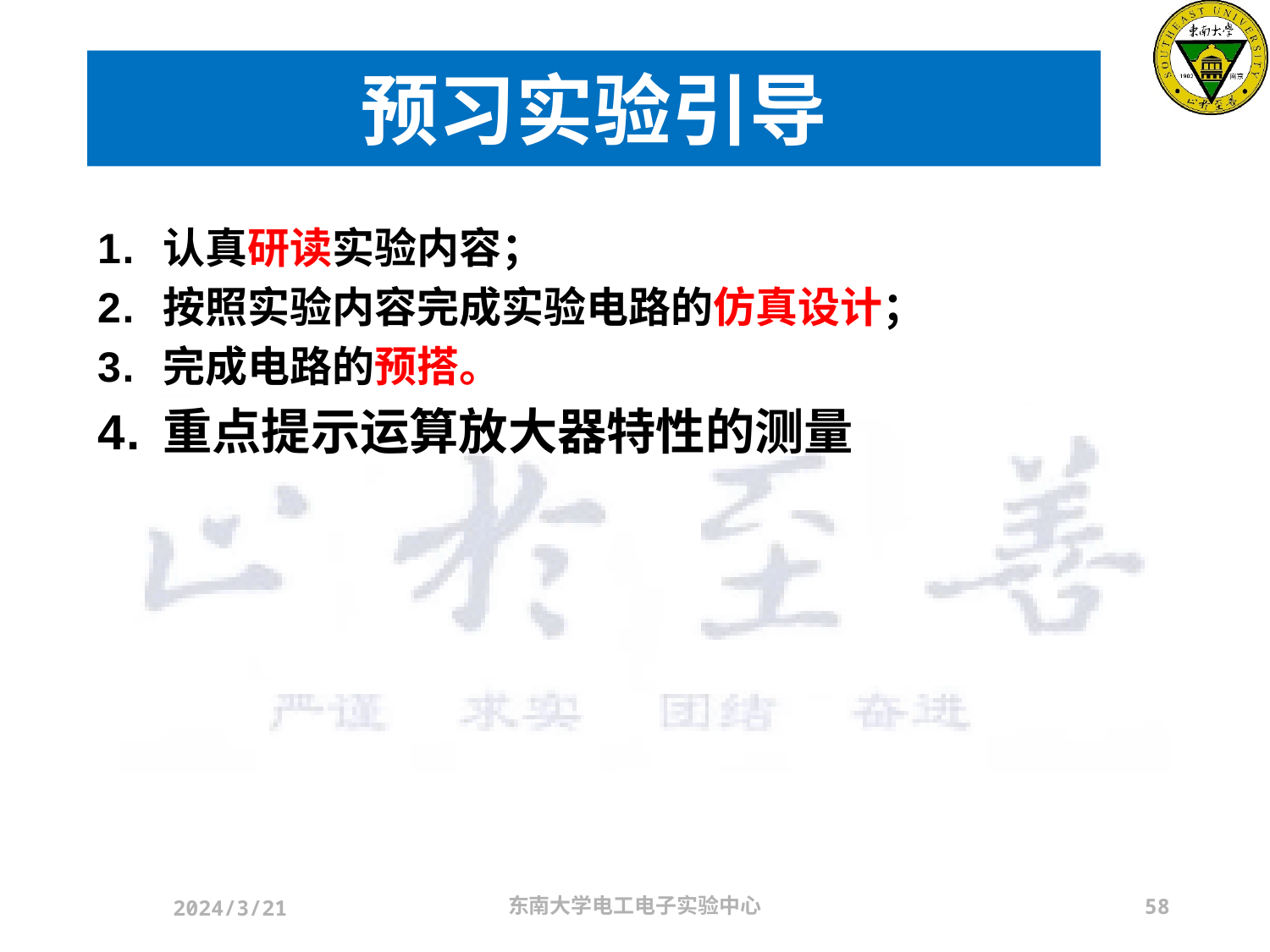

# 预习实验引导
认真研读实验内容；
按照实验内容完成实验电路的仿真设计；
完成电路的预搭。
重点提示运算放大器特性的测量

2024/3/21
东南大学电工电子实验中心
58